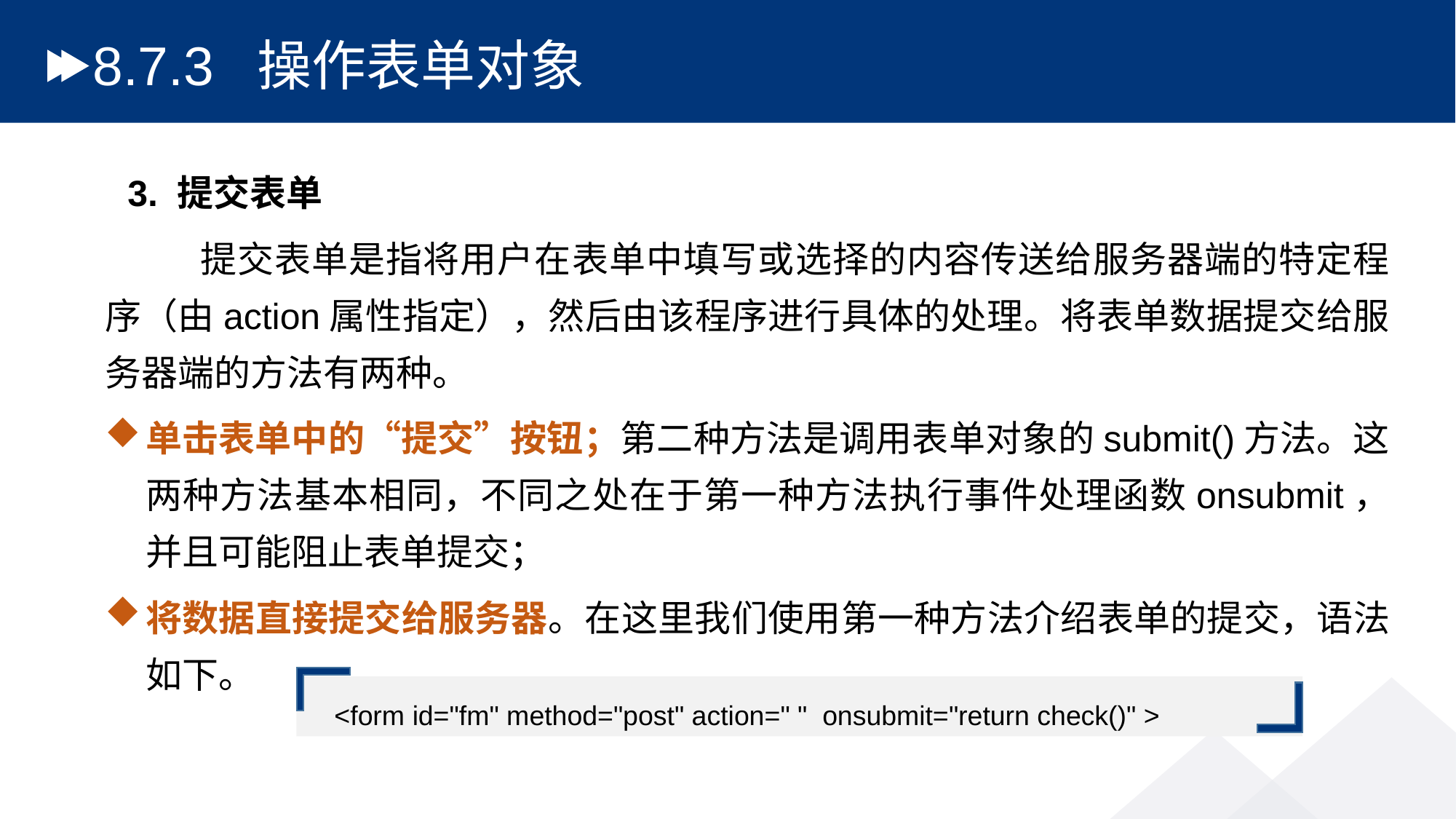

# 8.7.3  操作表单对象
3. 提交表单
       提交表单是指将用户在表单中填写或选择的内容传送给服务器端的特定程序（由action属性指定），然后由该程序进行具体的处理。将表单数据提交给服务器端的方法有两种。
单击表单中的“提交”按钮；第二种方法是调用表单对象的submit()方法。这两种方法基本相同，不同之处在于第一种方法执行事件处理函数onsubmit，并且可能阻止表单提交；
将数据直接提交给服务器。在这里我们使用第一种方法介绍表单的提交，语法如下。

<form id="fm" method="post" action=" "  onsubmit="return check()" >